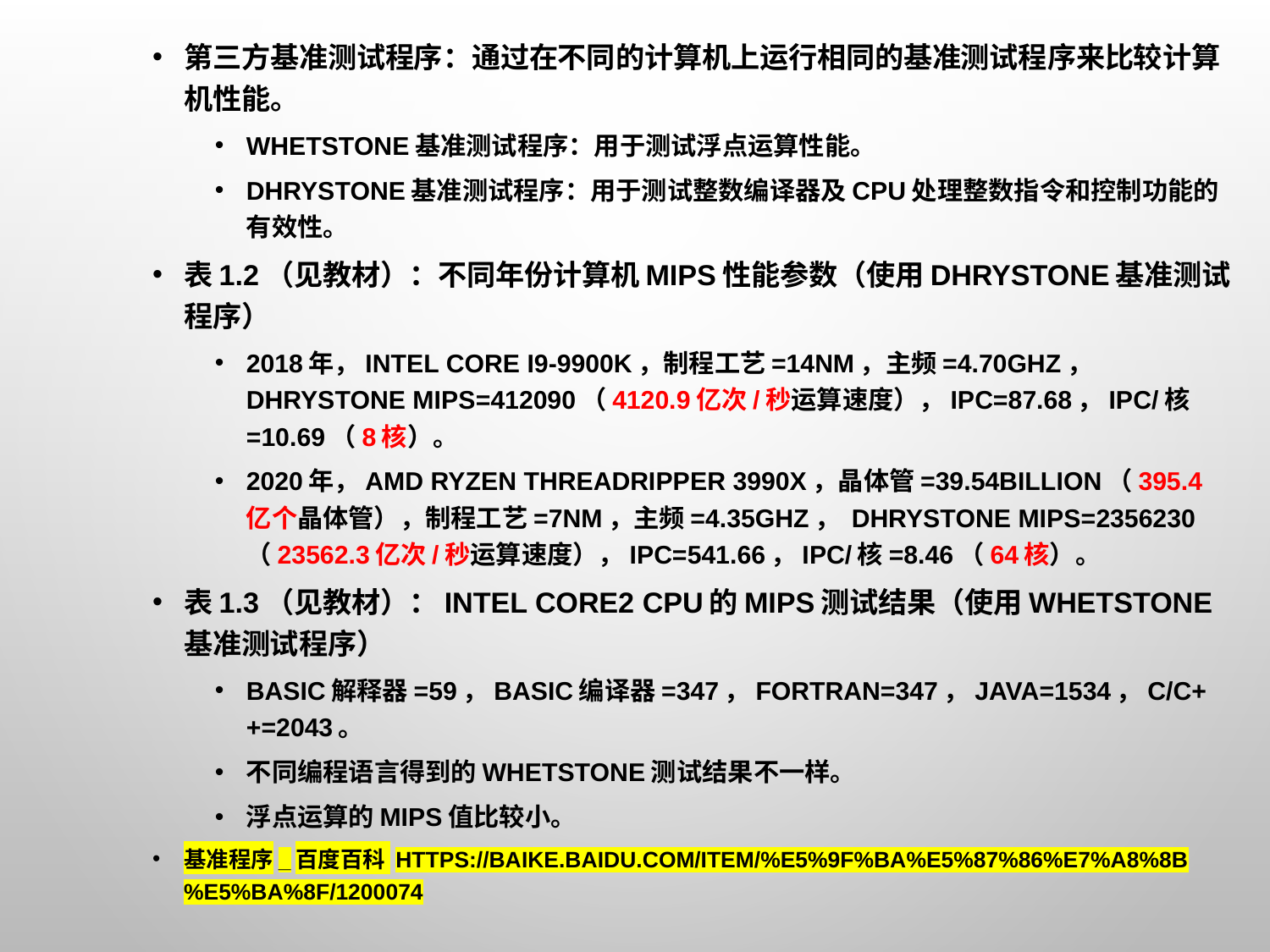

第三方基准测试程序：通过在不同的计算机上运行相同的基准测试程序来比较计算机性能。
Whetstone基准测试程序：用于测试浮点运算性能。
Dhrystone基准测试程序：用于测试整数编译器及CPU处理整数指令和控制功能的有效性。
表1.2（见教材）：不同年份计算机MIPS性能参数（使用Dhrystone基准测试程序）
2018年，Intel Core i9-9900K，制程工艺=14nm，主频=4.70GHz， Dhrystone MIPS=412090（4120.9亿次/秒运算速度），IPC=87.68，IPC/核=10.69（8核）。
2020年，AMD Ryzen Threadripper 3990X，晶体管=39.54billion（395.4亿个晶体管），制程工艺=7nm，主频=4.35GHz， Dhrystone MIPS=2356230（23562.3亿次/秒运算速度），IPC=541.66，IPC/核=8.46（64核）。
表1.3（见教材）：Intel Core2 CPU的MIPS测试结果（使用Whetstone基准测试程序）
Basic解释器=59，Basic编译器=347，FORTRAN=347，Java=1534，C/C++=2043。
不同编程语言得到的Whetstone测试结果不一样。
浮点运算的MIPS值比较小。
基准程序_百度百科 https://baike.baidu.com/item/%E5%9F%BA%E5%87%86%E7%A8%8B%E5%BA%8F/1200074